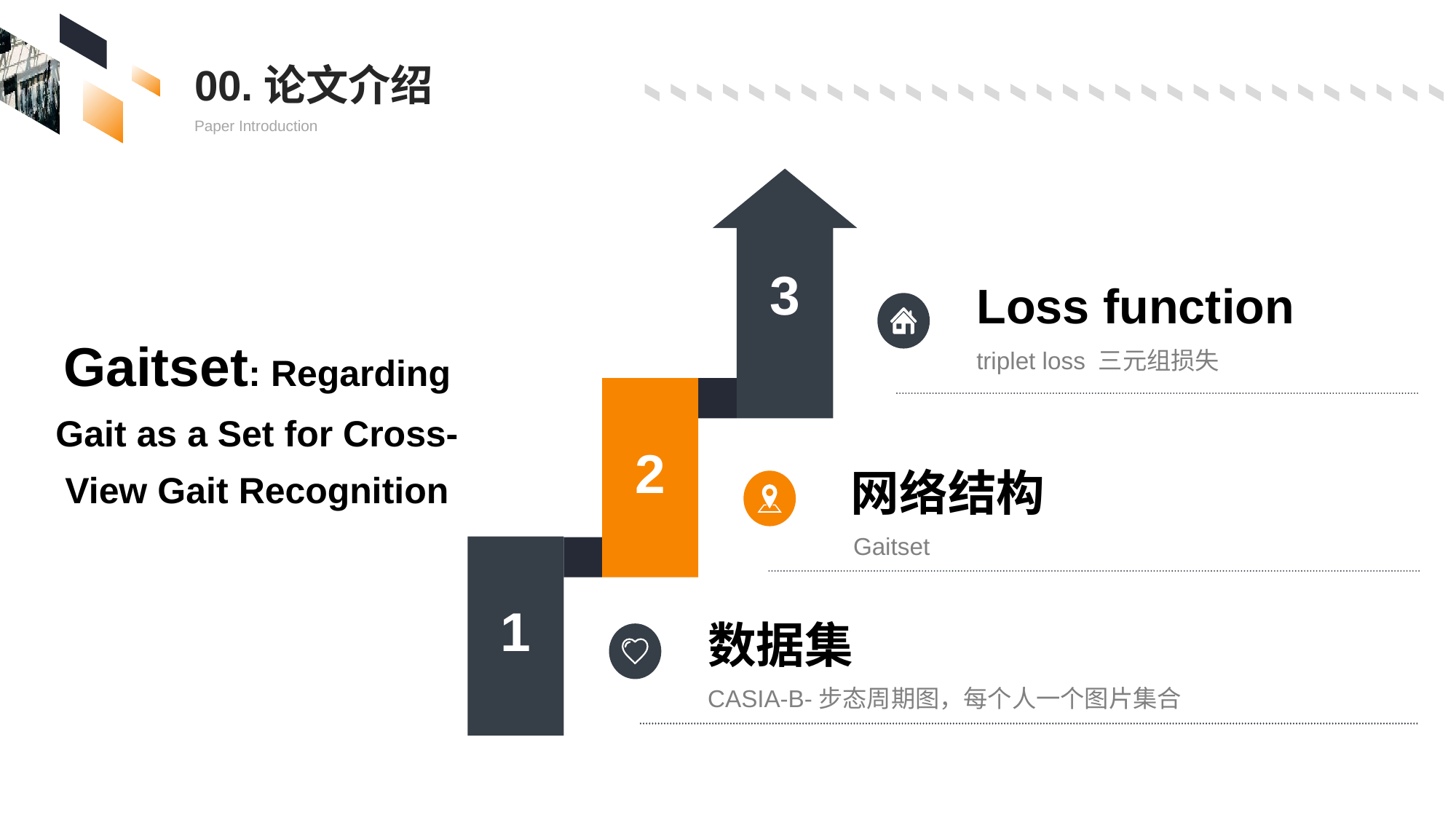

00.论文介绍
Paper Introduction

3
2

1

Loss function
triplet loss 三元组损失

Gaitset: Regarding Gait as a Set for Cross-View Gait Recognition
网络结构
Gaitset

数据集
CASIA-B-步态周期图，每个人一个图片集合